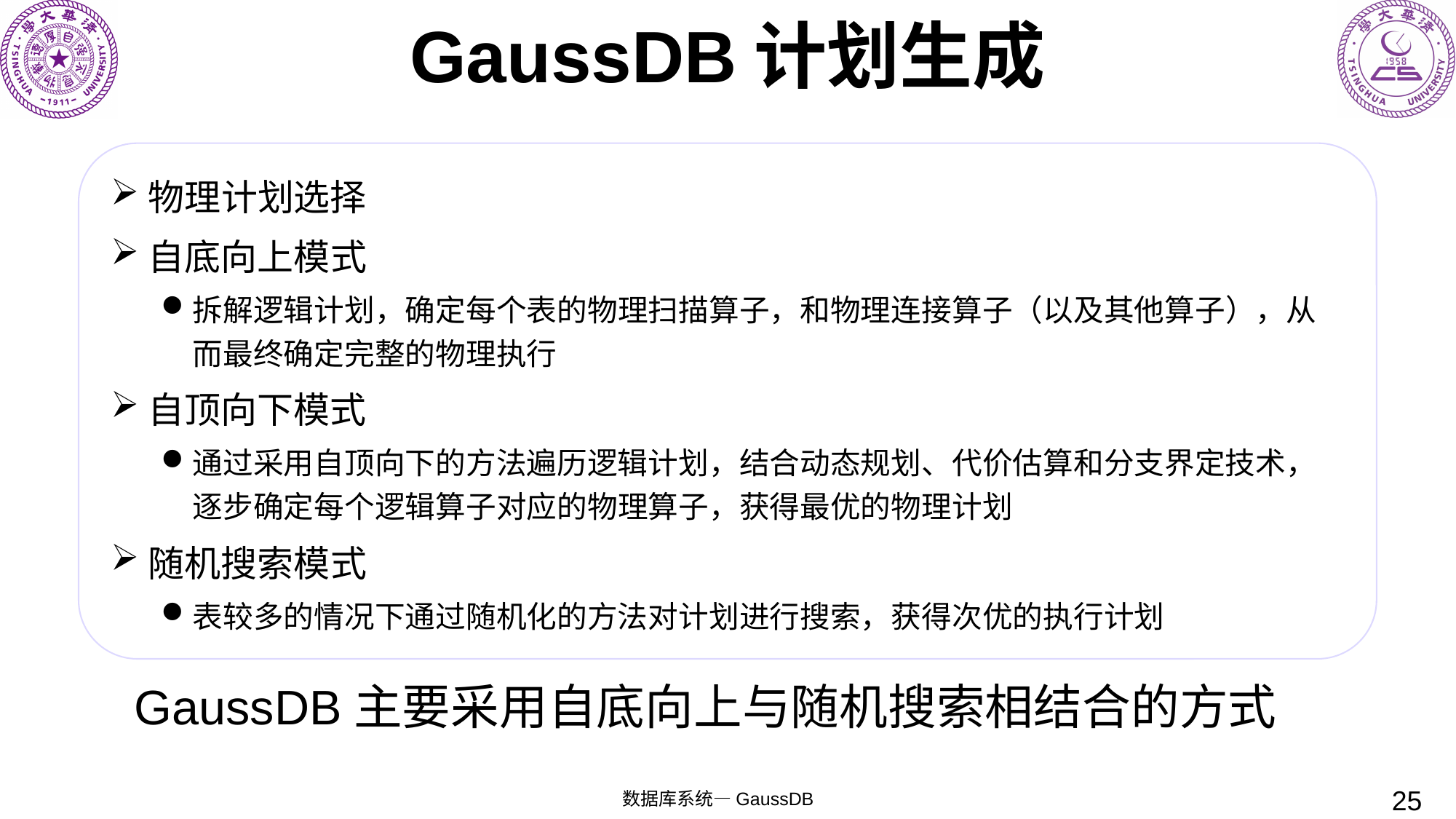

# GaussDB计划生成

物理计划选择
自底向上模式
拆解逻辑计划，确定每个表的物理扫描算子，和物理连接算子（以及其他算子），从而最终确定完整的物理执行
自顶向下模式
通过采用自顶向下的方法遍历逻辑计划，结合动态规划、代价估算和分支界定技术，逐步确定每个逻辑算子对应的物理算子，获得最优的物理计划
随机搜索模式
表较多的情况下通过随机化的方法对计划进行搜索，获得次优的执行计划
GaussDB主要采用自底向上与随机搜索相结合的方式
25
数据库系统—GaussDB